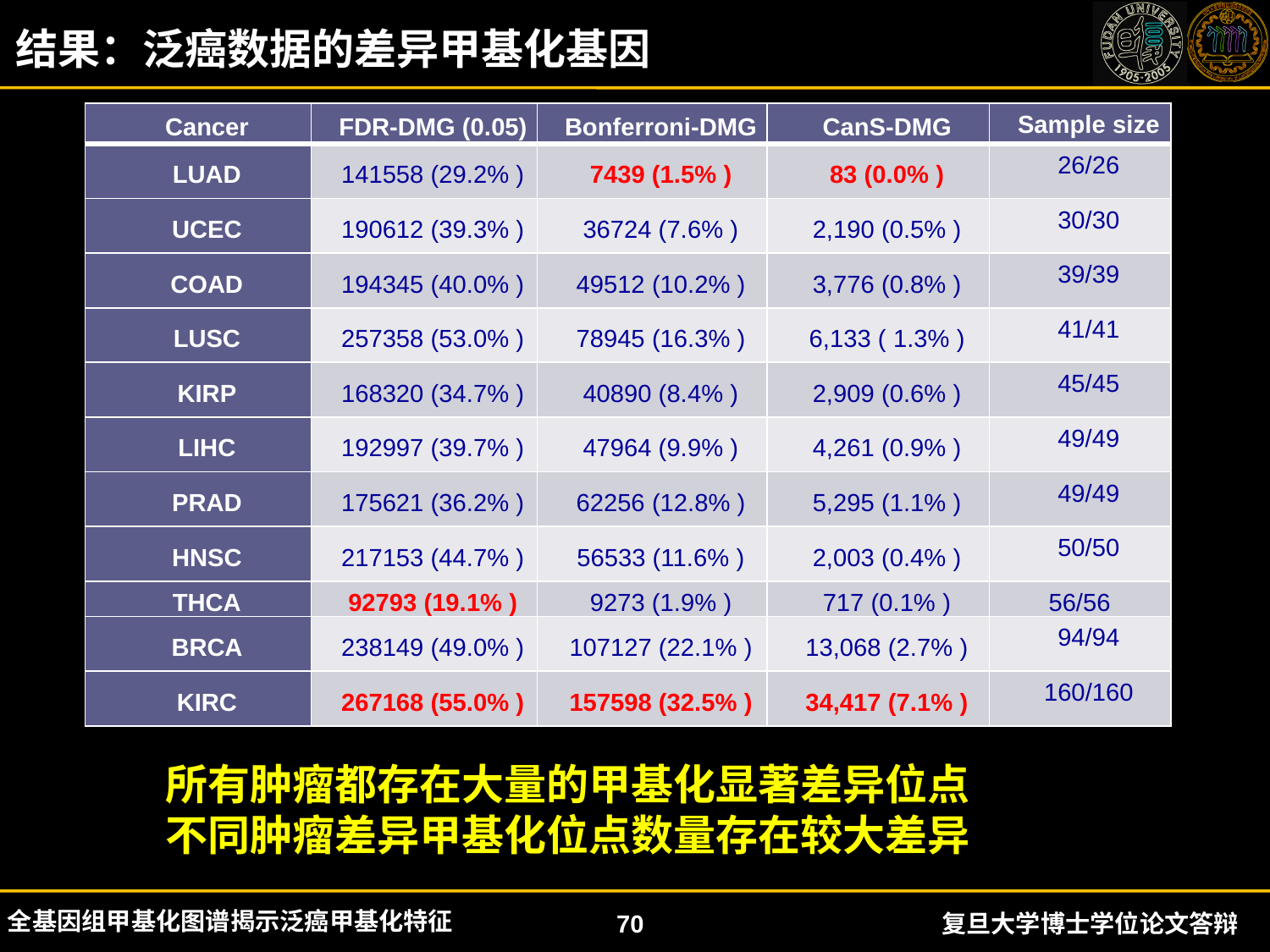

结果：泛癌数据的差异甲基化基因
| Cancer | FDR-DMG (0.05) | Bonferroni-DMG | CanS-DMG | Sample size |
| --- | --- | --- | --- | --- |
| LUAD | 141558 (29.2% ) | 7439 (1.5% ) | 83 (0.0% ) | 26/26 |
| UCEC | 190612 (39.3% ) | 36724 (7.6% ) | 2,190 (0.5% ) | 30/30 |
| COAD | 194345 (40.0% ) | 49512 (10.2% ) | 3,776 (0.8% ) | 39/39 |
| LUSC | 257358 (53.0% ) | 78945 (16.3% ) | 6,133 ( 1.3% ) | 41/41 |
| KIRP | 168320 (34.7% ) | 40890 (8.4% ) | 2,909 (0.6% ) | 45/45 |
| LIHC | 192997 (39.7% ) | 47964 (9.9% ) | 4,261 (0.9% ) | 49/49 |
| PRAD | 175621 (36.2% ) | 62256 (12.8% ) | 5,295 (1.1% ) | 49/49 |
| HNSC | 217153 (44.7% ) | 56533 (11.6% ) | 2,003 (0.4% ) | 50/50 |
| THCA | 92793 (19.1% ) | 9273 (1.9% ) | 717 (0.1% ) | 56/56 |
| BRCA | 238149 (49.0% ) | 107127 (22.1% ) | 13,068 (2.7% ) | 94/94 |
| KIRC | 267168 (55.0% ) | 157598 (32.5% ) | 34,417 (7.1% ) | 160/160 |
所有肿瘤都存在大量的甲基化显著差异位点
不同肿瘤差异甲基化位点数量存在较大差异
全基因组甲基化图谱揭示泛癌甲基化特征
70
复旦大学博士学位论文答辩